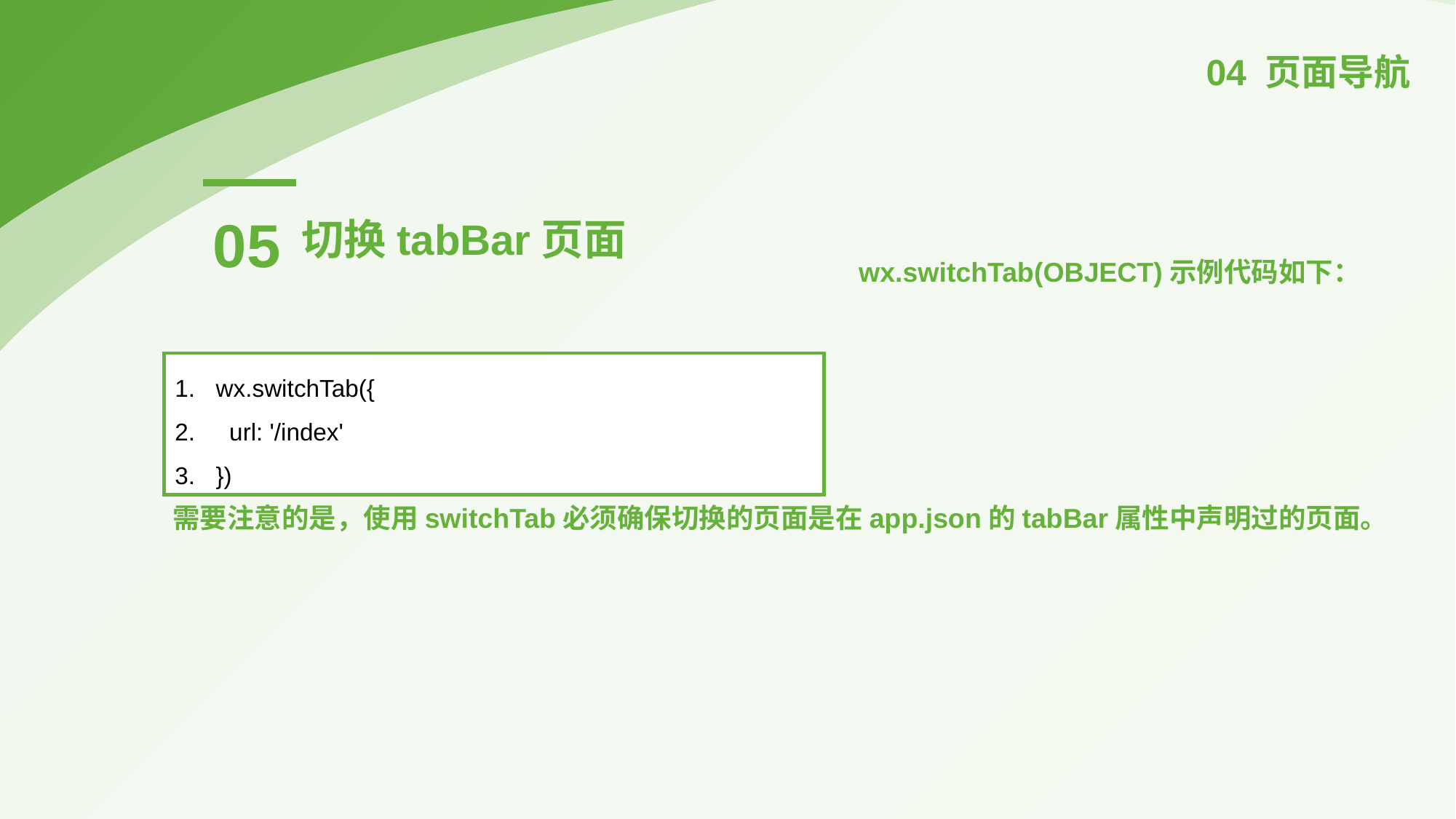

04 页面导航
05

切换tabBar页面
wx.switchTab(OBJECT)示例代码如下：

需要注意的是，使用switchTab必须确保切换的页面是在app.json的tabBar属性中声明过的页面。

wx.switchTab({
  url: '/index'
})